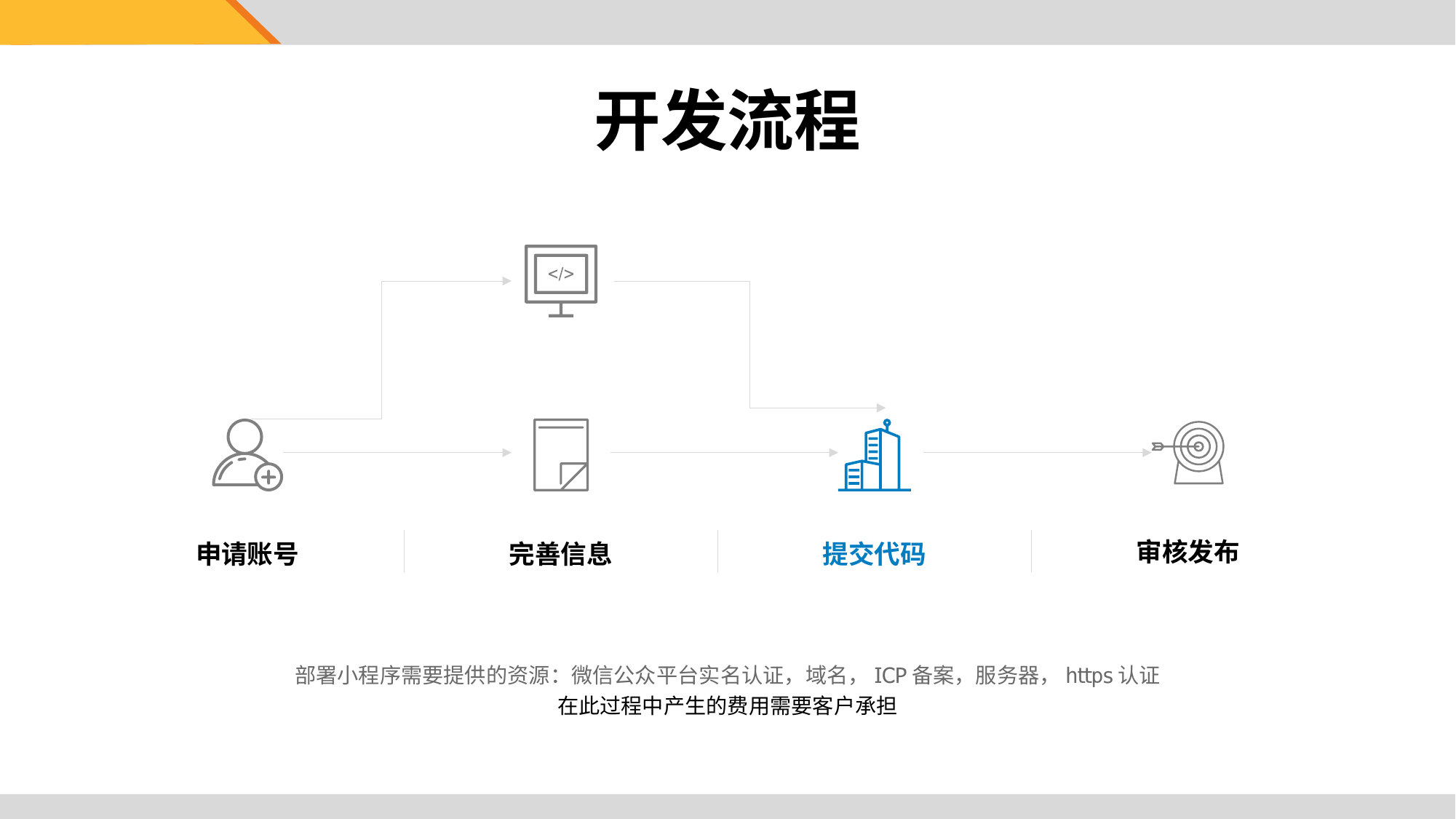

开发流程

申请账号

提交代码

审核发布
完善信息
部署小程序需要提供的资源：微信公众平台实名认证，域名，ICP备案，服务器，https认证
在此过程中产生的费用需要客户承担